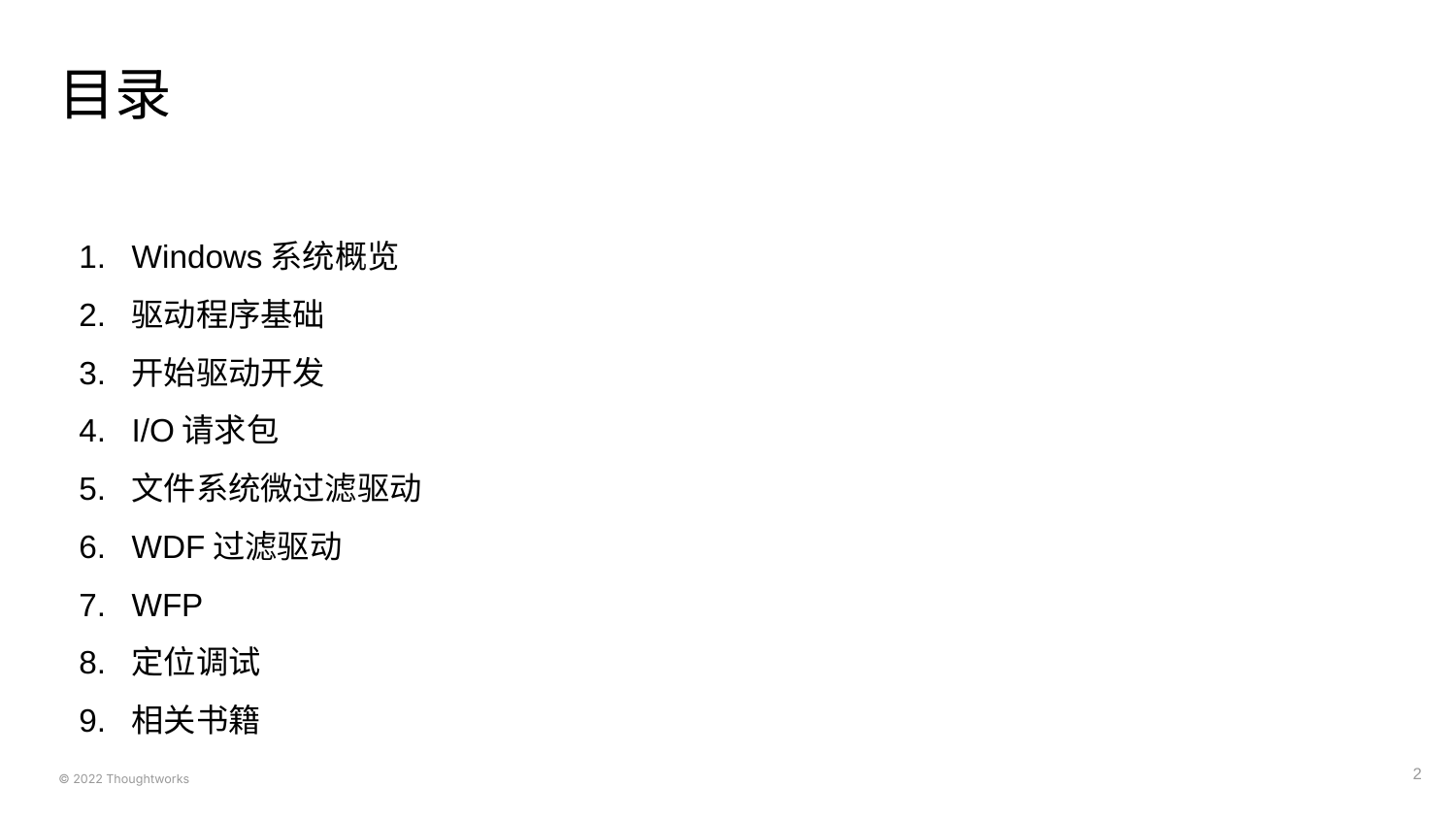

# 目录
Windows系统概览
驱动程序基础
开始驱动开发
I/O请求包
文件系统微过滤驱动
WDF过滤驱动
WFP
定位调试
相关书籍
2